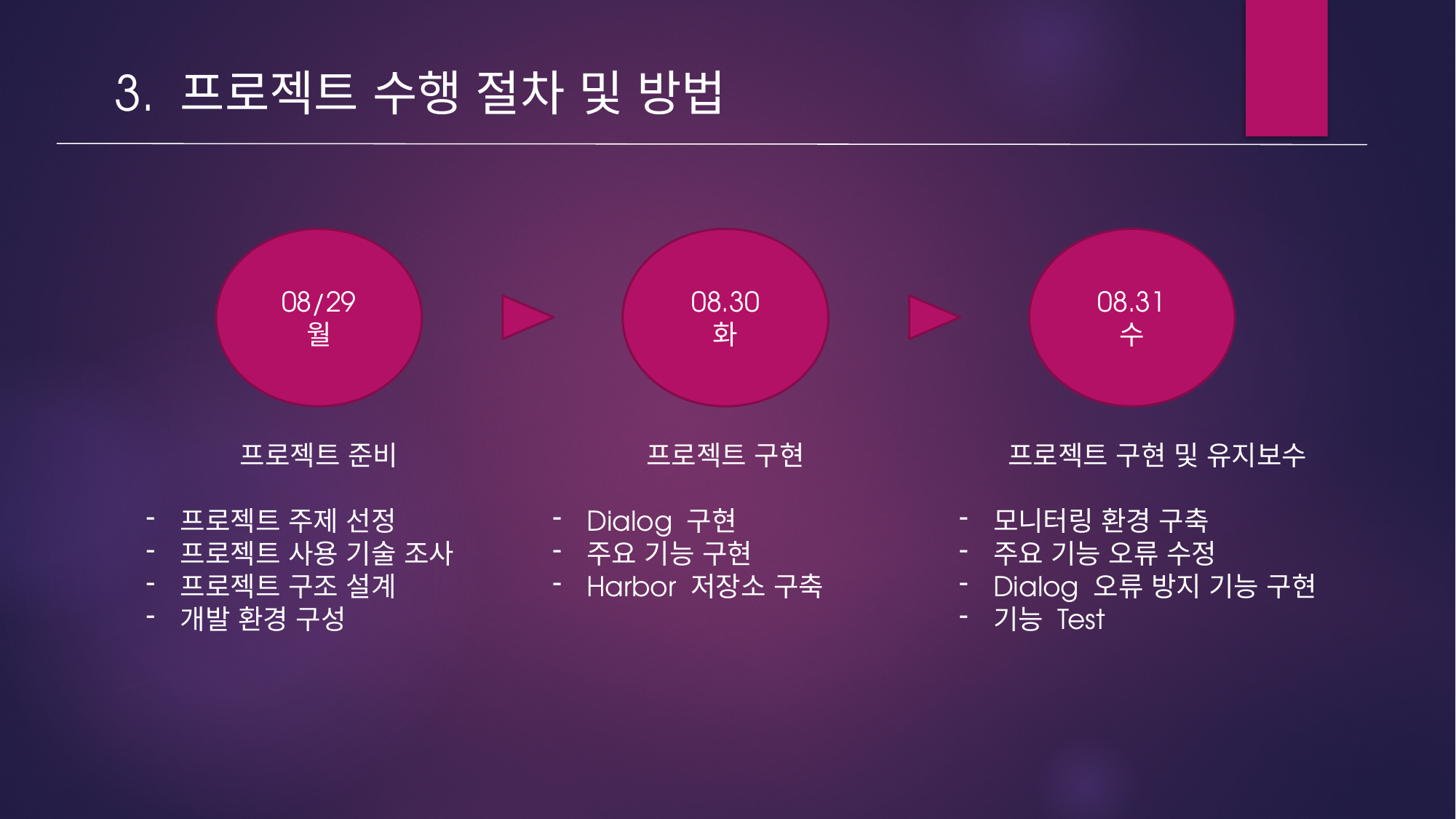

3. 프로젝트 수행 절차 및 방법
08/29
월
08.30
화
08.31
수

프로젝트 준비

프로젝트 주제 선정
프로젝트 사용 기술 조사
프로젝트 구조 설계
개발 환경 구성
프로젝트 구현

Dialog 구현
주요 기능 구현
Harbor 저장소 구축
프로젝트 구현 및 유지보수

모니터링 환경 구축
주요 기능 오류 수정
Dialog 오류 방지 기능 구현
기능 Test